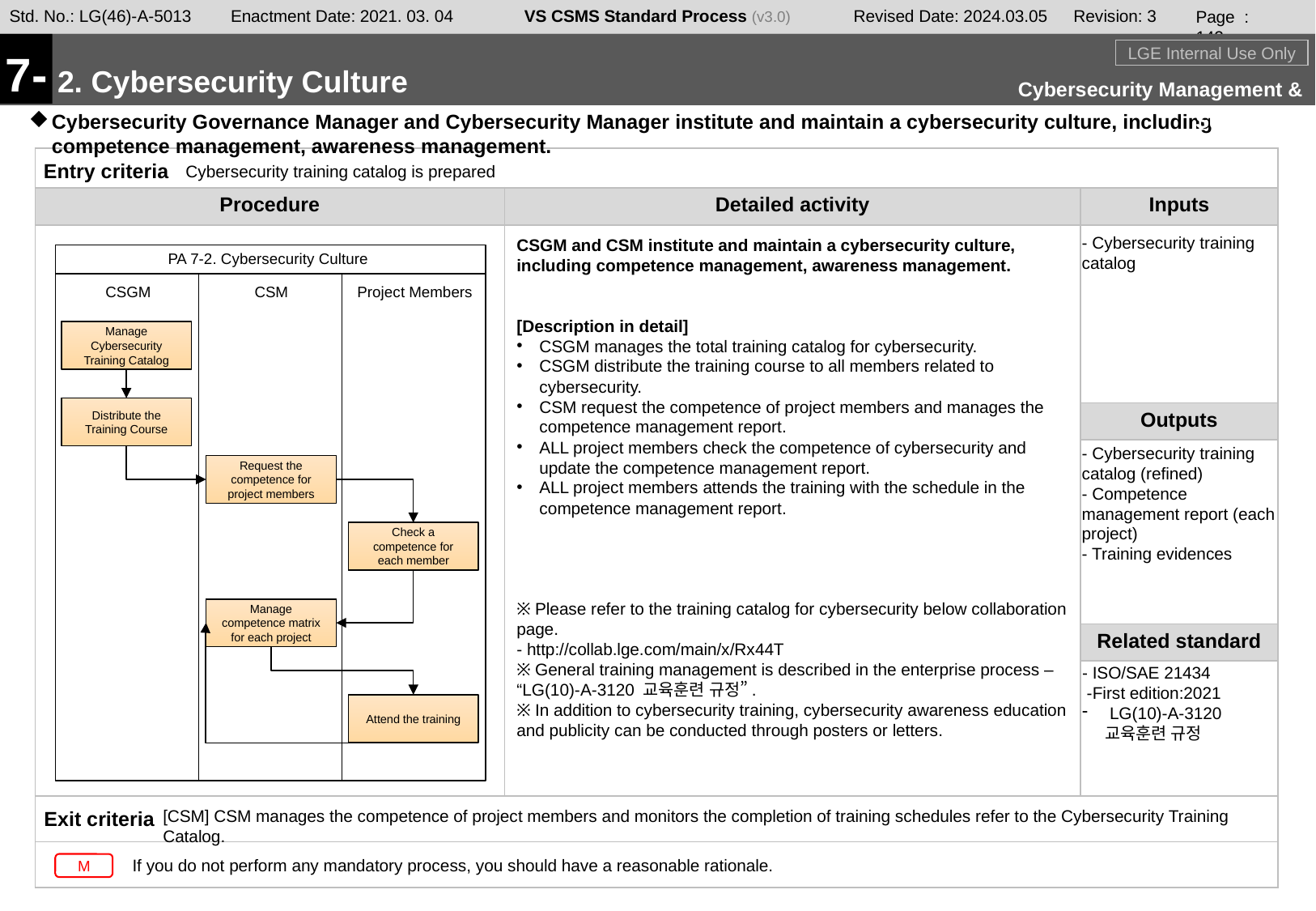

Page  :  142
7-
#
m
2. Cybersecurity Culture
LGE Internal Use Only
Cybersecurity Management & Supporting
Cybersecurity Governance Manager and Cybersecurity Manager institute and maintain a cybersecurity culture, including competence management, awareness management.
Cybersecurity training catalog is prepared
- Cybersecurity training catalog
CSGM and CSM institute and maintain a cybersecurity culture, including competence management, awareness management.

[Description in detail]
CSGM manages the total training catalog for cybersecurity.
CSGM distribute the training course to all members related to cybersecurity.
CSM request the competence of project members and manages the competence management report.
ALL project members check the competence of cybersecurity and update the competence management report.
ALL project members attends the training with the schedule in the competence management report.

※ Please refer to the training catalog for cybersecurity below collaboration page.
- http://collab.lge.com/main/x/Rx44T
※ General training management is described in the enterprise process – “LG(10)-A-3120 교육훈련 규정”.
※ In addition to cybersecurity training, cybersecurity awareness education and publicity can be conducted through posters or letters.
PA 7-2. Cybersecurity Culture

CSGM
CSM
Project Members
Manage Cybersecurity Training Catalog
Distribute the Training Course
- Cybersecurity training catalog (refined)
- Competence management report (each project)
- Training evidences
Request the competence for project members
Check a competence for each member
Manage competence matrix
for each project
- ISO/SAE 21434
 -First edition:2021
 LG(10)-A-3120 교육훈련 규정
Attend the training
[CSM] CSM manages the competence of project members and monitors the completion of training schedules refer to the Cybersecurity Training Catalog.
If you do not perform any mandatory process, you should have a reasonable rationale.
M